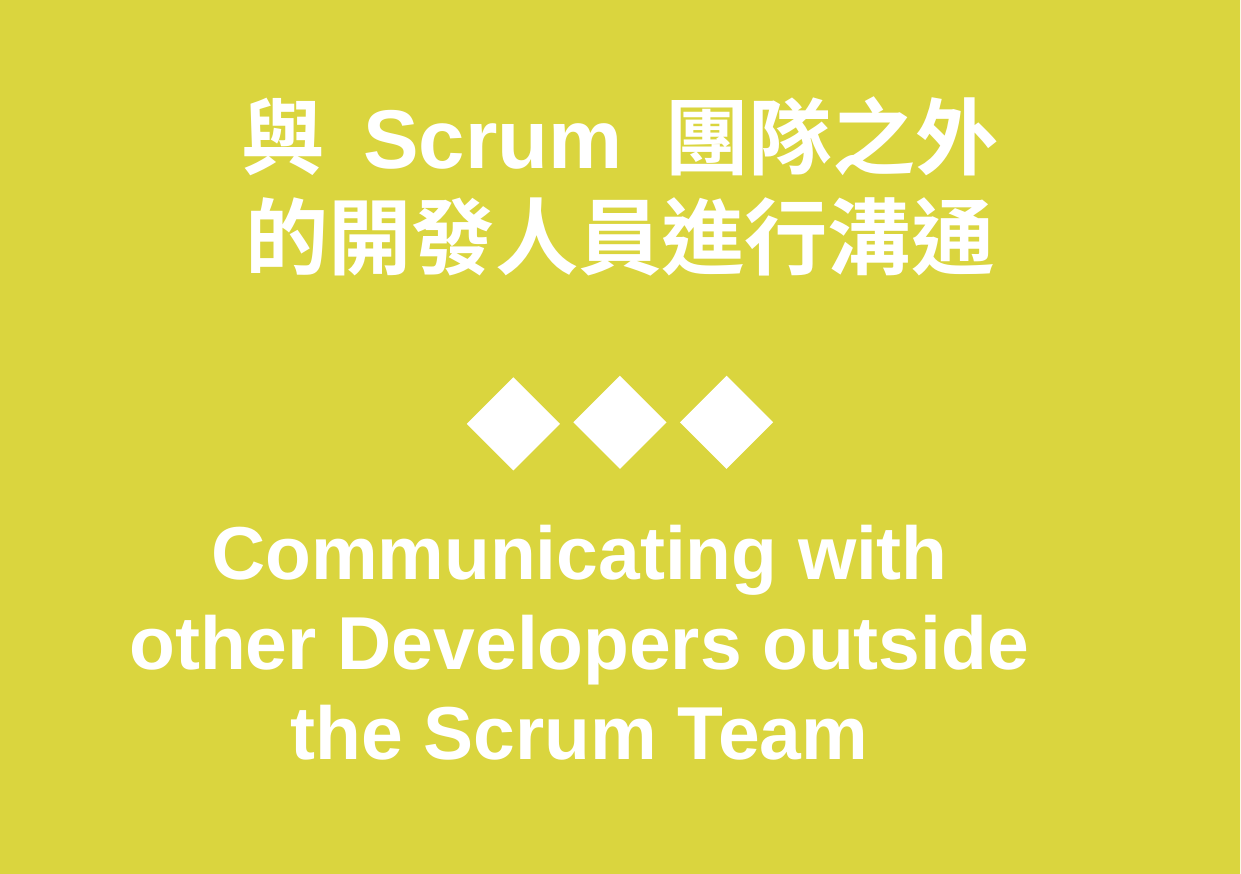

與 Scrum 團隊之外
的開發人員進行溝通

Communicating with other Developers outside the Scrum Team